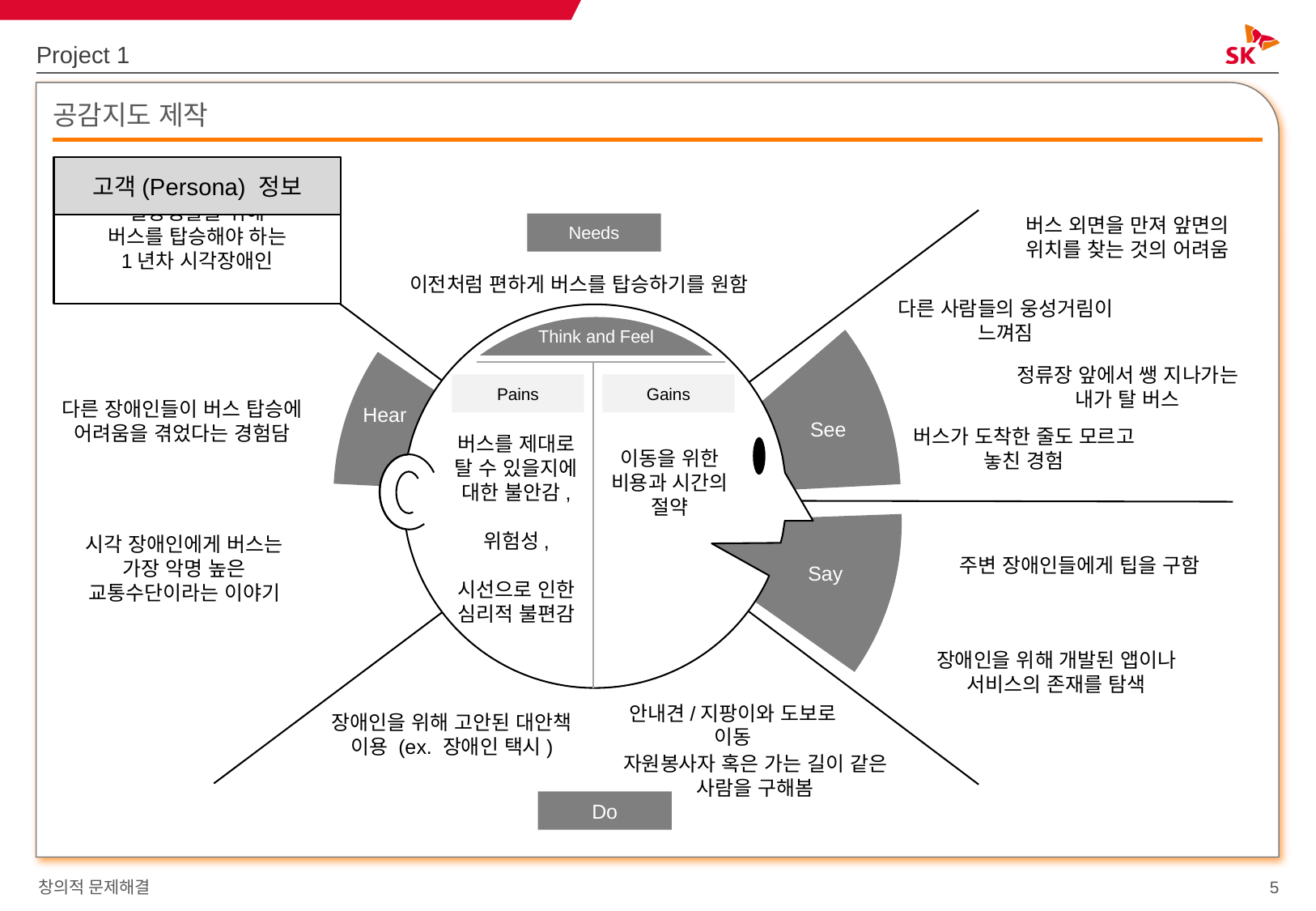

Project 1
# 공감지도 제작
일상생활을 위해
버스를 탑승해야 하는
1년차 시각장애인
고객(Persona) 정보
버스 외면을 만져 앞면의 위치를 찾는 것의 어려움
Needs

이전처럼 편하게 버스를 탑승하기를 원함

다른 사람들의 웅성거림이 느껴짐

Think and Feel
정류장 앞에서 쌩 지나가는 내가 탈 버스
Pains
Gains
다른 장애인들이 버스 탑승에
어려움을 겪었다는 경험담
Hear
See
버스가 도착한 줄도 모르고 놓친 경험

버스를 제대로 탈 수 있을지에 대한 불안감,

위험성,

시선으로 인한 심리적 불편감
이동을 위한
비용과 시간의 절약

시각 장애인에게 버스는
가장 악명 높은 교통수단이라는 이야기
주변 장애인들에게 팁을 구함
Say
장애인을 위해 개발된 앱이나 서비스의 존재를 탐색
안내견/지팡이와 도보로 이동
장애인을 위해 고안된 대안책 이용 (ex. 장애인 택시)
자원봉사자 혹은 가는 길이 같은 사람을 구해봄
Do